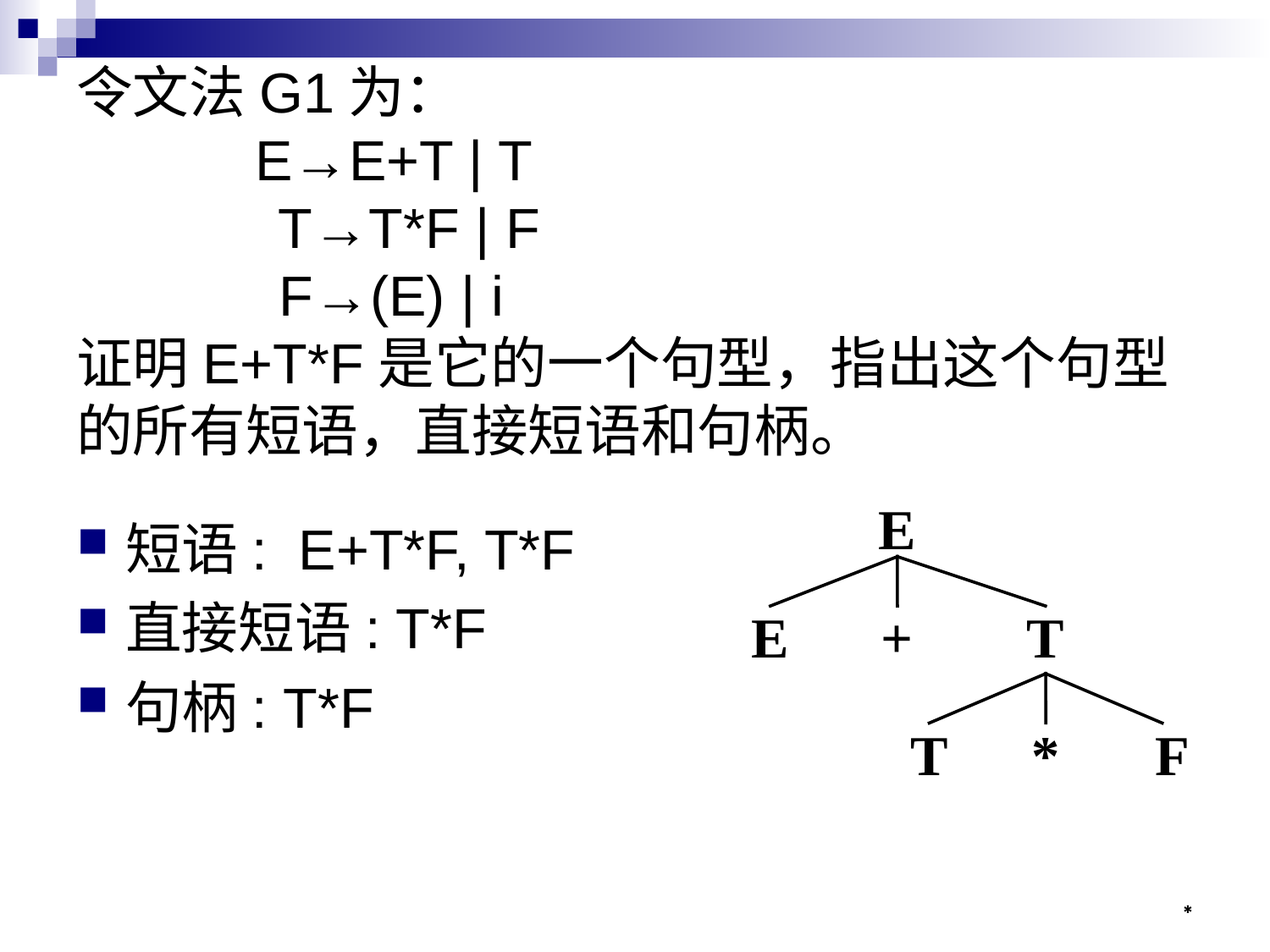

# 令文法G1为： E→E+T | T T→T*F | F F→(E) | i 证明E+T*F是它的一个句型，指出这个句型的所有短语，直接短语和句柄。
E

E
+
T

T
*
F
短语:  E+T*F, T*F
直接短语: T*F
句柄: T*F
*